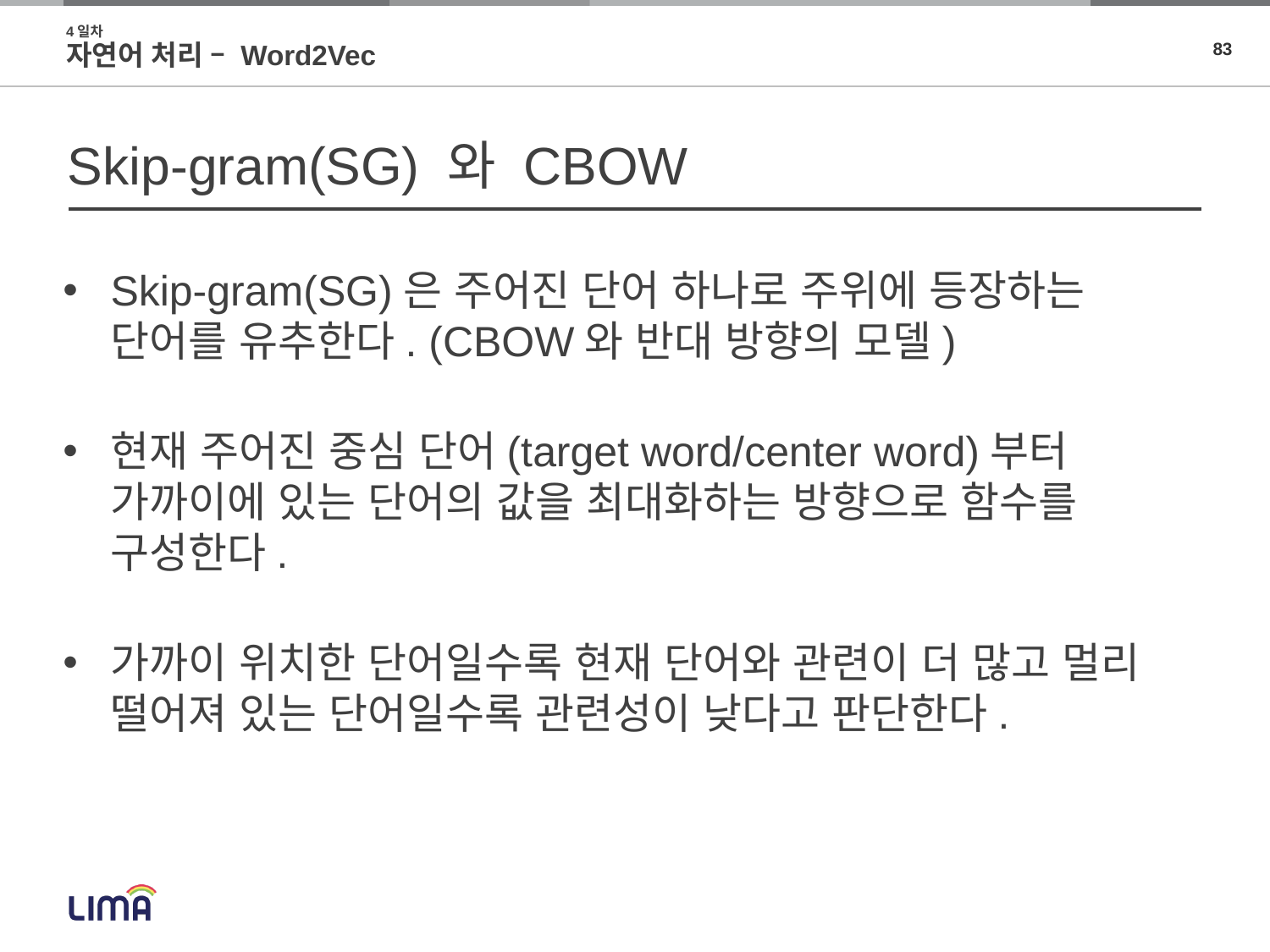

4일차
자연어 처리 – Word2Vec
# Skip-gram(SG) 와 CBOW
Skip-gram(SG)은 주어진 단어 하나로 주위에 등장하는 단어를 유추한다. (CBOW와 반대 방향의 모델)
현재 주어진 중심 단어(target word/center word)부터 가까이에 있는 단어의 값을 최대화하는 방향으로 함수를 구성한다.
가까이 위치한 단어일수록 현재 단어와 관련이 더 많고 멀리 떨어져 있는 단어일수록 관련성이 낮다고 판단한다.